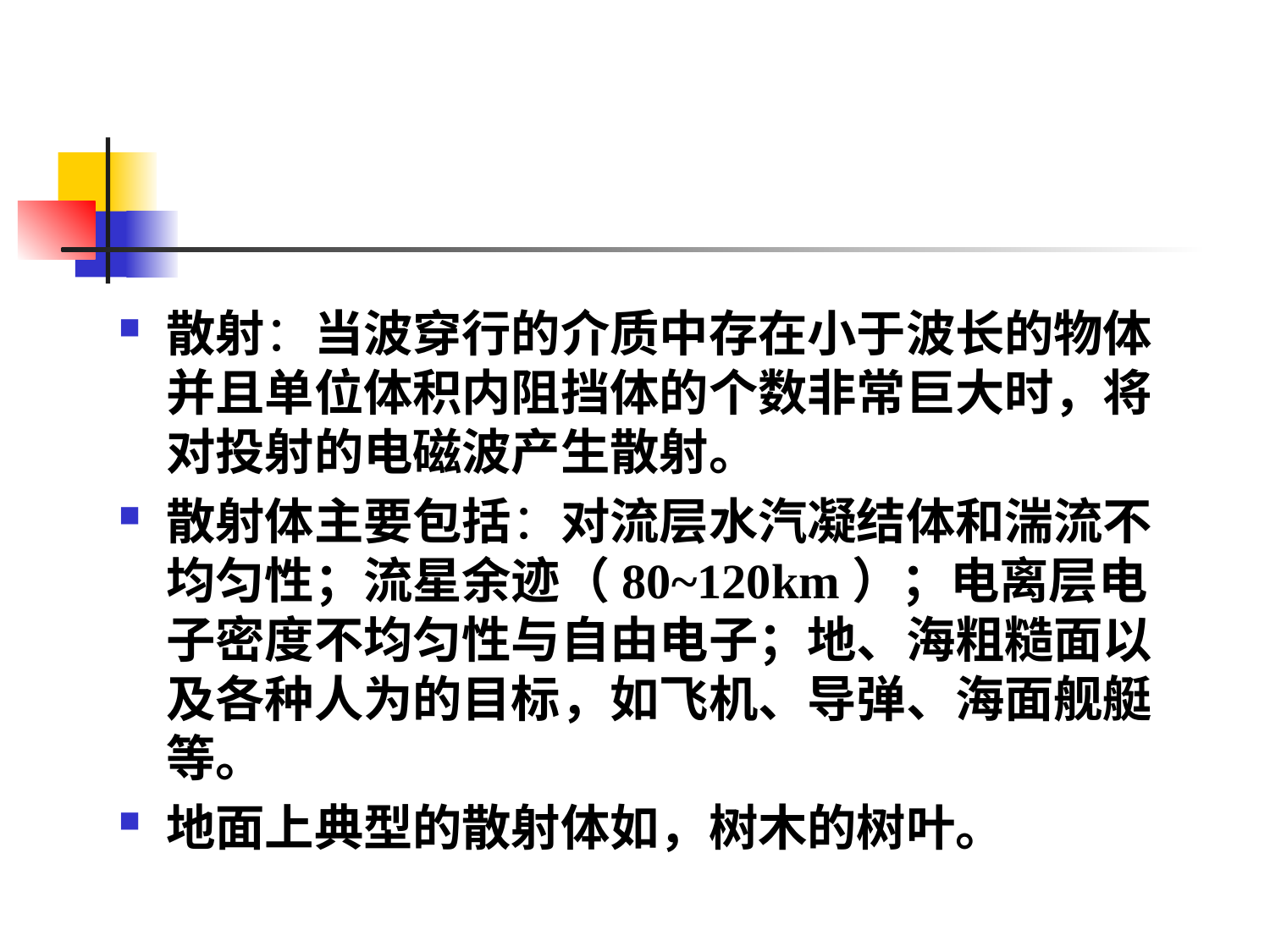

#
散射：当波穿行的介质中存在小于波长的物体并且单位体积内阻挡体的个数非常巨大时，将对投射的电磁波产生散射。
散射体主要包括：对流层水汽凝结体和湍流不均匀性；流星余迹（80~120km）；电离层电子密度不均匀性与自由电子；地、海粗糙面以及各种人为的目标，如飞机、导弹、海面舰艇等。
地面上典型的散射体如，树木的树叶。